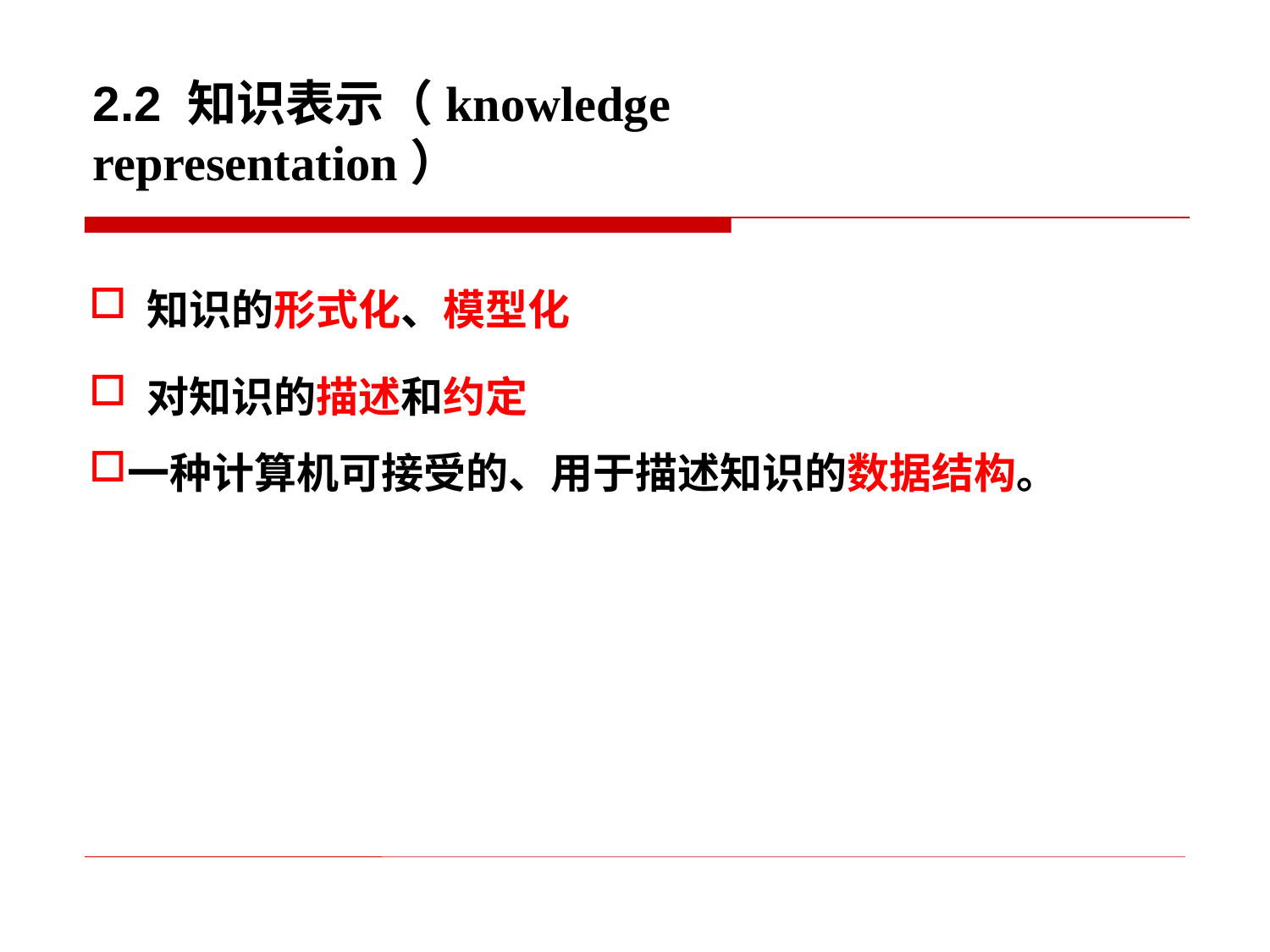

2.2 知识表示（knowledge representation）
 知识的形式化、模型化
 对知识的描述和约定
一种计算机可接受的、用于描述知识的数据结构。